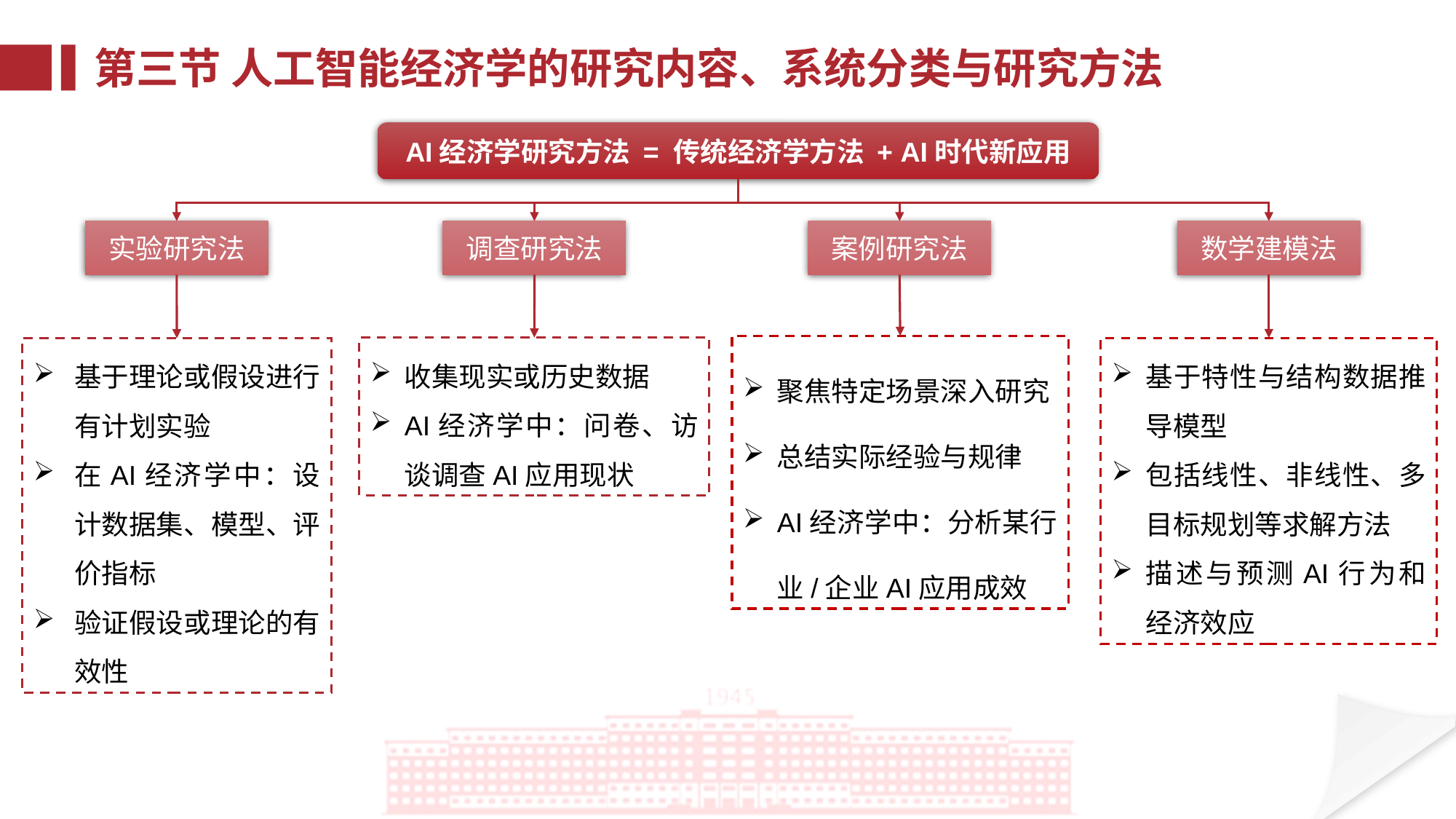

第三节 人工智能经济学的研究内容、系统分类与研究方法
AI经济学研究方法 = 传统经济学方法 + AI时代新应用
实验研究法
调查研究法
案例研究法
数学建模法
基于理论或假设进行有计划实验
在AI经济学中：设计数据集、模型、评价指标
验证假设或理论的有效性
聚焦特定场景深入研究
总结实际经验与规律
AI经济学中：分析某行业/企业AI应用成效
基于特性与结构数据推导模型
包括线性、非线性、多目标规划等求解方法
描述与预测AI行为和经济效应
收集现实或历史数据
AI经济学中：问卷、访谈调查AI应用现状